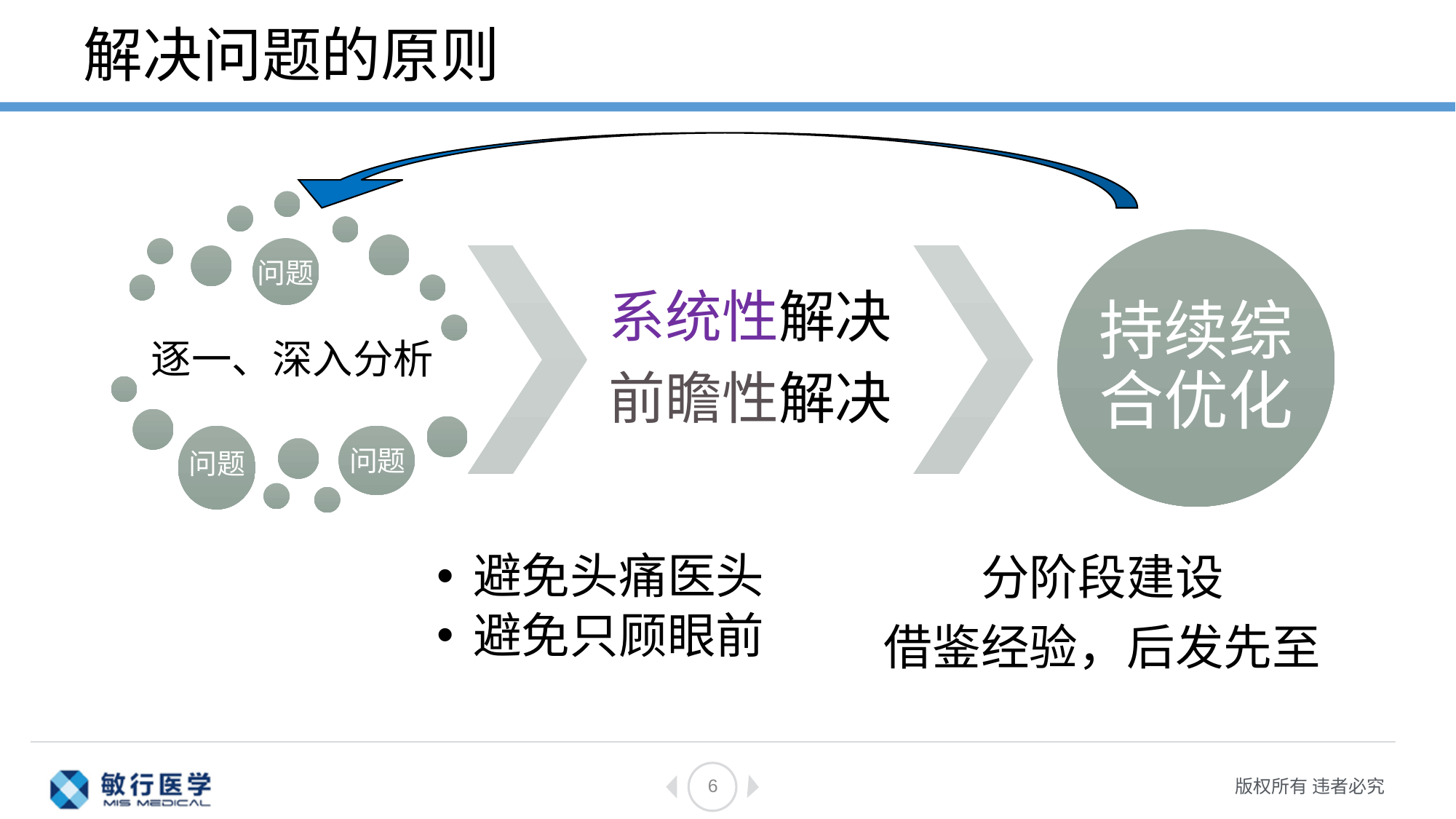

# 解决问题的原则

持续综合优化

系统性解决
前瞻性解决

问题

逐一、深入分析

问题

问题

避免头痛医头
避免只顾眼前
分阶段建设
借鉴经验，后发先至
6